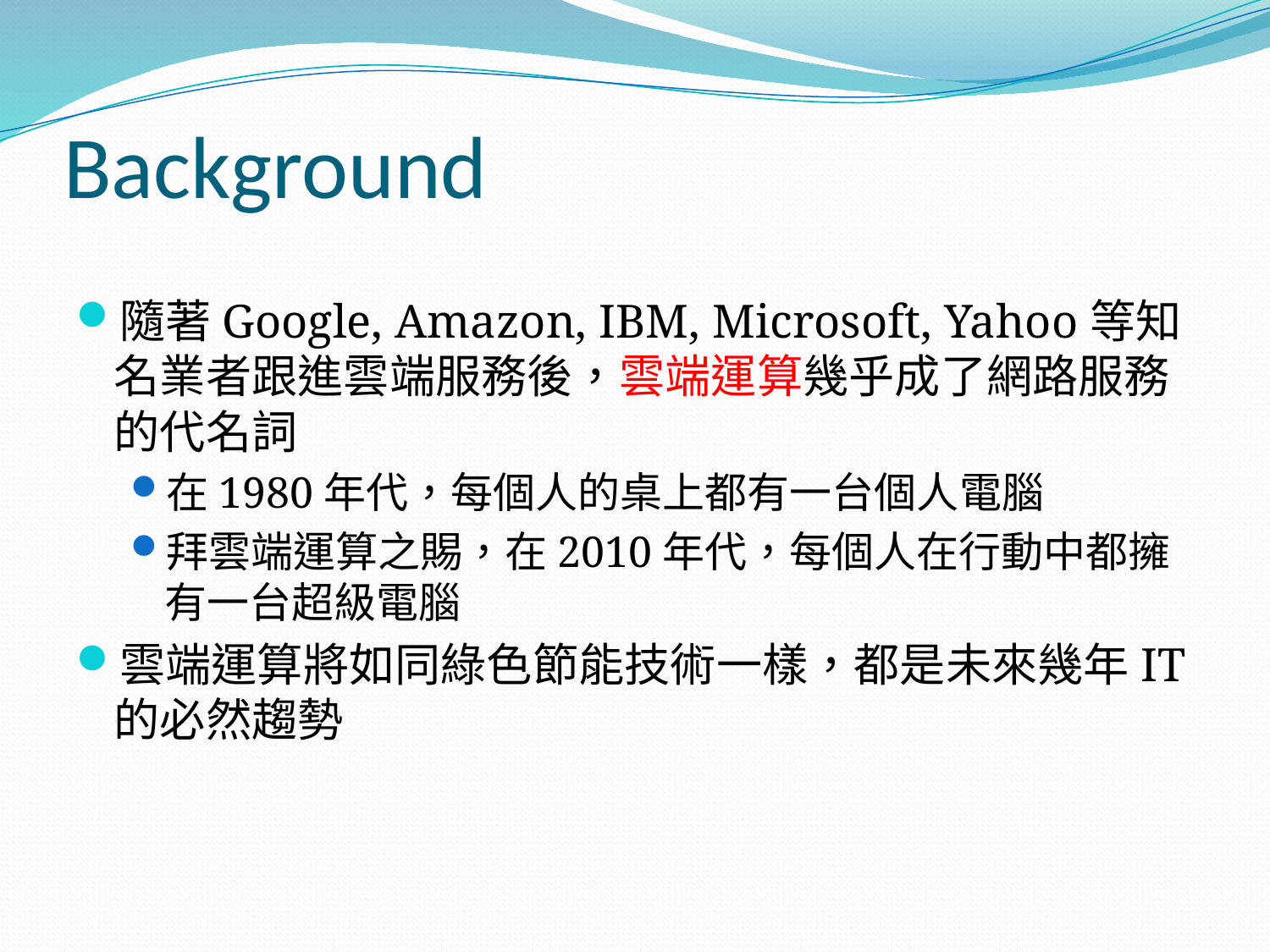

# Background
隨著Google, Amazon, IBM, Microsoft, Yahoo等知名業者跟進雲端服務後，雲端運算幾乎成了網路服務的代名詞
在1980年代，每個人的桌上都有一台個人電腦
拜雲端運算之賜，在2010年代，每個人在行動中都擁有一台超級電腦
雲端運算將如同綠色節能技術一樣，都是未來幾年IT的必然趨勢